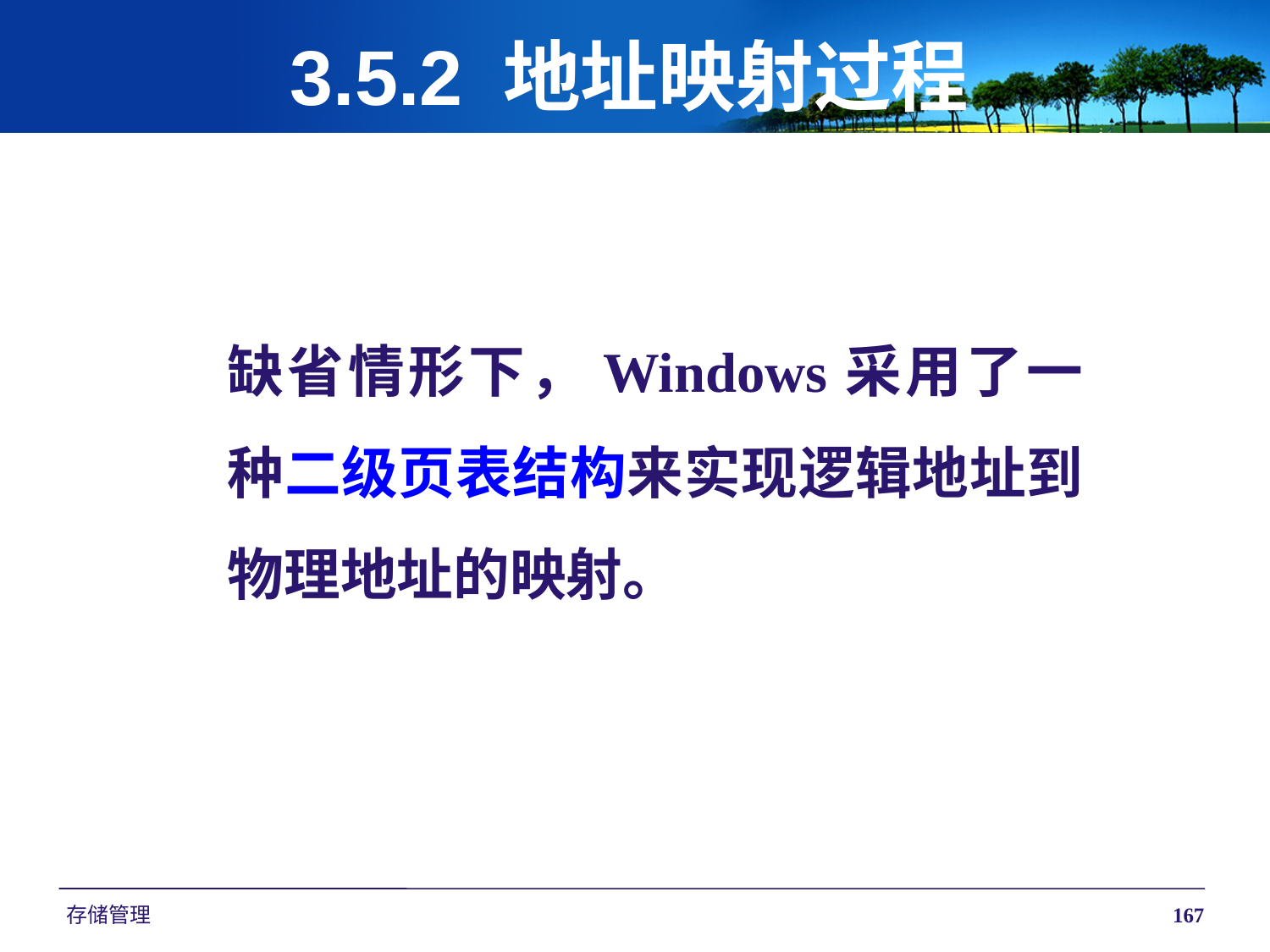

# 3.5.2 地址映射过程
缺省情形下，Windows采用了一种二级页表结构来实现逻辑地址到物理地址的映射。
存储管理
167